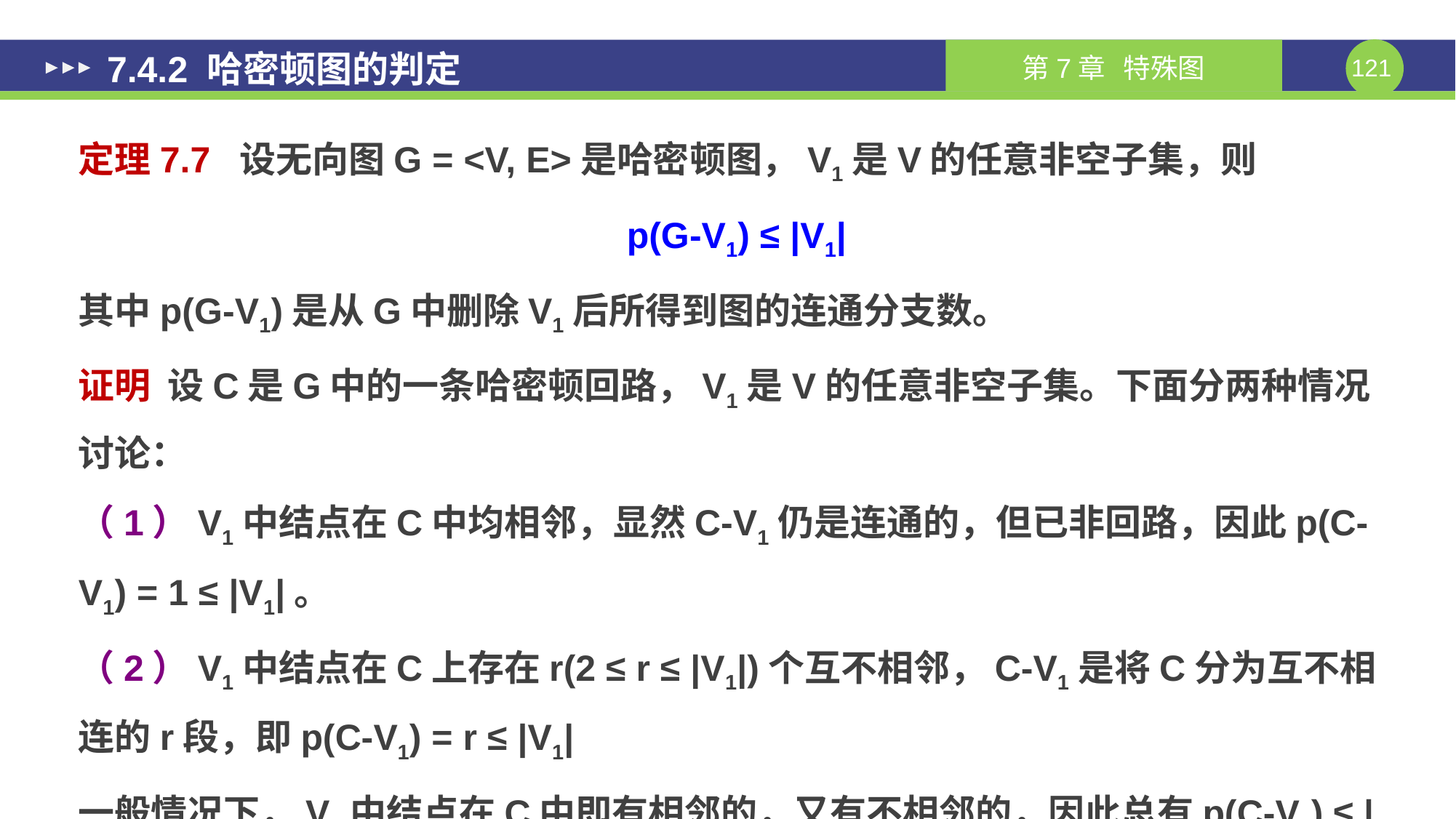

# 7.4.2 哈密顿图的判定
定理7.7  设无向图G = <V, E>是哈密顿图，V1是V的任意非空子集，则
p(G-V1) ≤ |V1|
其中p(G-V1)是从G中删除V1后所得到图的连通分支数。
证明  设C是G中的一条哈密顿回路，V1是V的任意非空子集。下面分两种情况讨论：
（1）V1中结点在C中均相邻，显然C-V1仍是连通的，但已非回路，因此p(C-V1) = 1 ≤ |V1|。
（2）V1中结点在C上存在r(2 ≤ r ≤ |V1|)个互不相邻，C-V1是将C分为互不相连的r段，即p(C-V1) = r ≤ |V1|
一般情况下，V1中结点在C中即有相邻的，又有不相邻的，因此总有p(C-V1) ≤ |V1|。
因C是G的生成子图，从而C-V1是G-V1的生成子图，故p(G-V1)  ≤  p(C-V1)  ≤  |V1|。